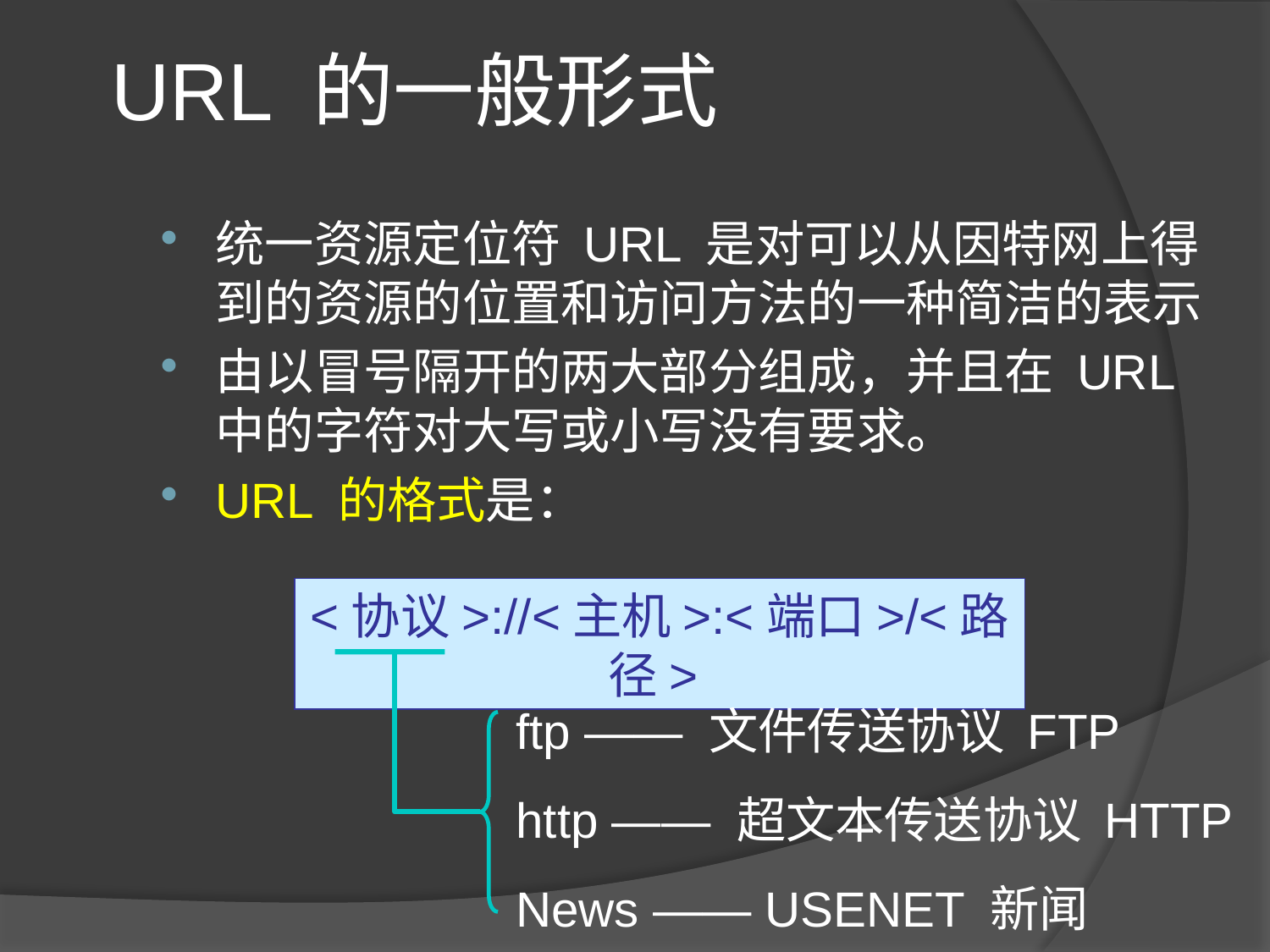

# URL 的一般形式
统一资源定位符 URL 是对可以从因特网上得到的资源的位置和访问方法的一种简洁的表示
由以冒号隔开的两大部分组成，并且在 URL 中的字符对大写或小写没有要求。
URL 的格式是：
<协议>://<主机>:<端口>/<路径>

ftp —— 文件传送协议 FTP
http —— 超文本传送协议 HTTP
News —— USENET 新闻